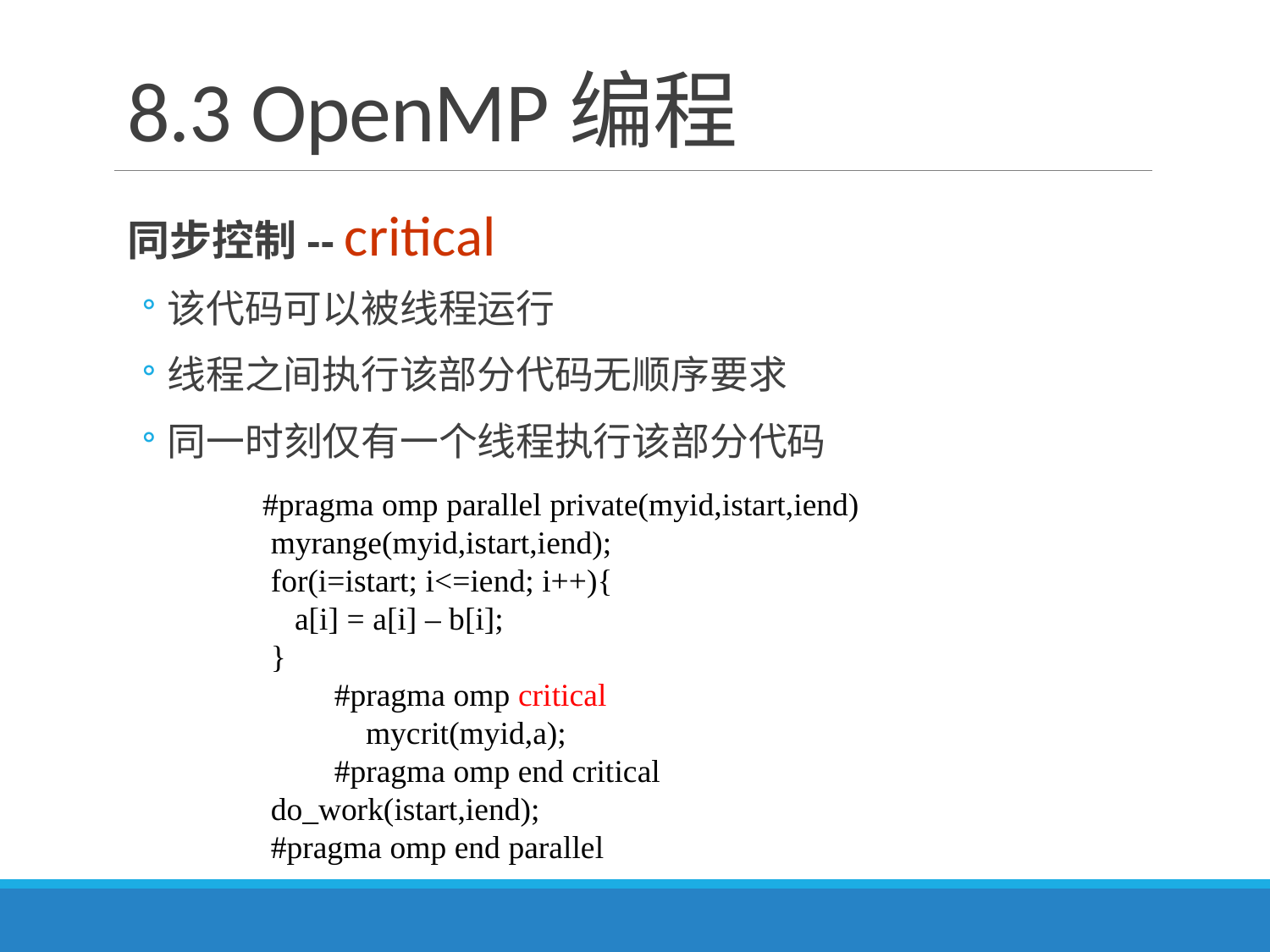

# 8.3 OpenMP编程
同步控制-- critical
该代码可以被线程运行
线程之间执行该部分代码无顺序要求
同一时刻仅有一个线程执行该部分代码
#pragma omp parallel private(myid,istart,iend)
 myrange(myid,istart,iend);
 for(i=istart; i<=iend; i++){
    a[i] = a[i] – b[i];
 }
 #pragma omp critical
 	mycrit(myid,a);
 #pragma omp end critical
 do_work(istart,iend);
 #pragma omp end parallel
82